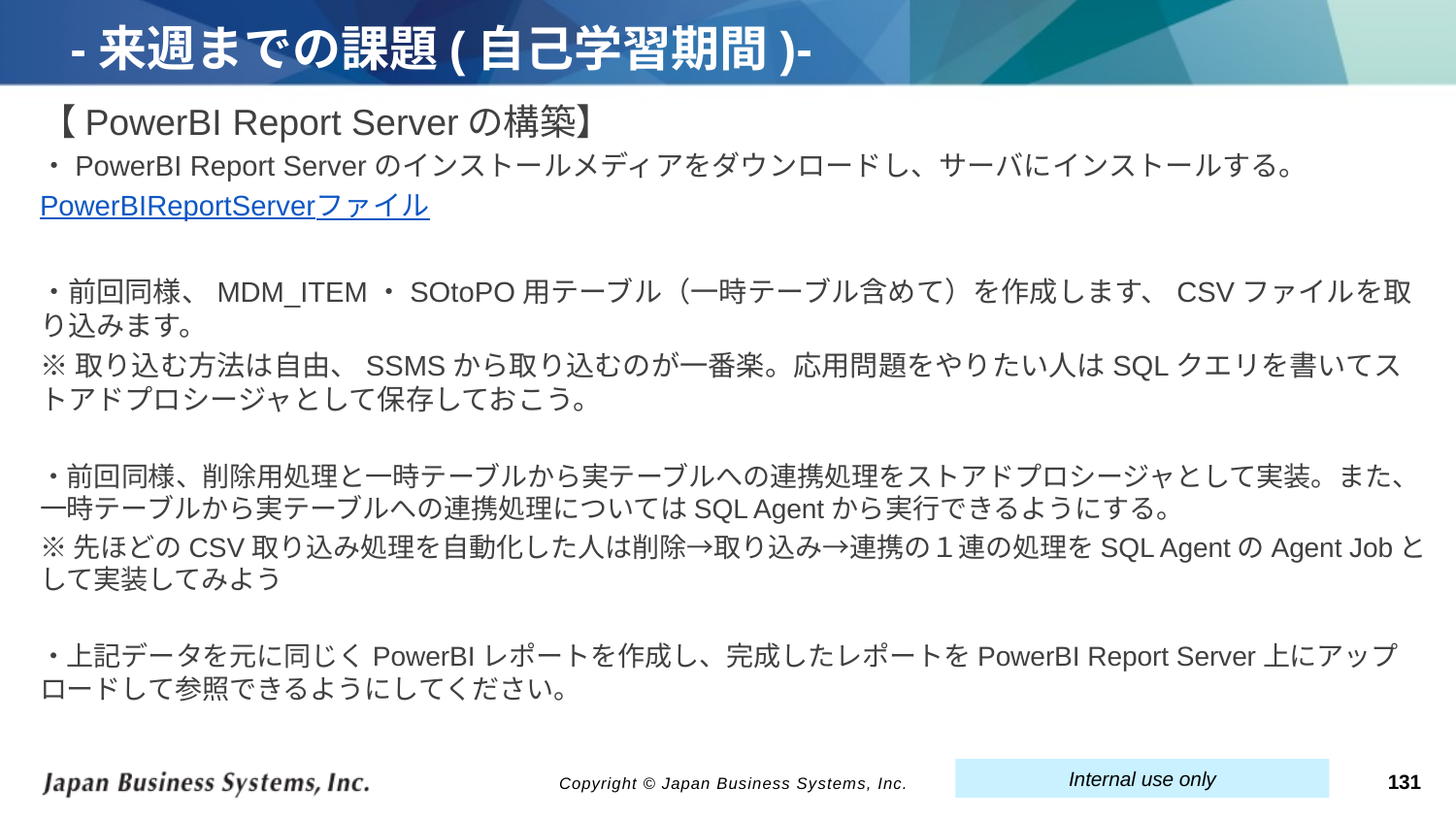

# -来週までの課題(自己学習期間)-
【PowerBI Report Serverの構築】
・PowerBI Report Serverのインストールメディアをダウンロードし、サーバにインストールする。
PowerBIReportServerファイル

・前回同様、MDM_ITEM・SOtoPO用テーブル（一時テーブル含めて）を作成します、CSVファイルを取り込みます。
※取り込む方法は自由、SSMSから取り込むのが一番楽。応用問題をやりたい人はSQLクエリを書いてストアドプロシージャとして保存しておこう。

・前回同様、削除用処理と一時テーブルから実テーブルへの連携処理をストアドプロシージャとして実装。また、一時テーブルから実テーブルへの連携処理についてはSQL Agentから実行できるようにする。
※先ほどのCSV取り込み処理を自動化した人は削除→取り込み→連携の１連の処理をSQL AgentのAgent Jobとして実装してみよう

・上記データを元に同じくPowerBIレポートを作成し、完成したレポートをPowerBI Report Server上にアップロードして参照できるようにしてください。